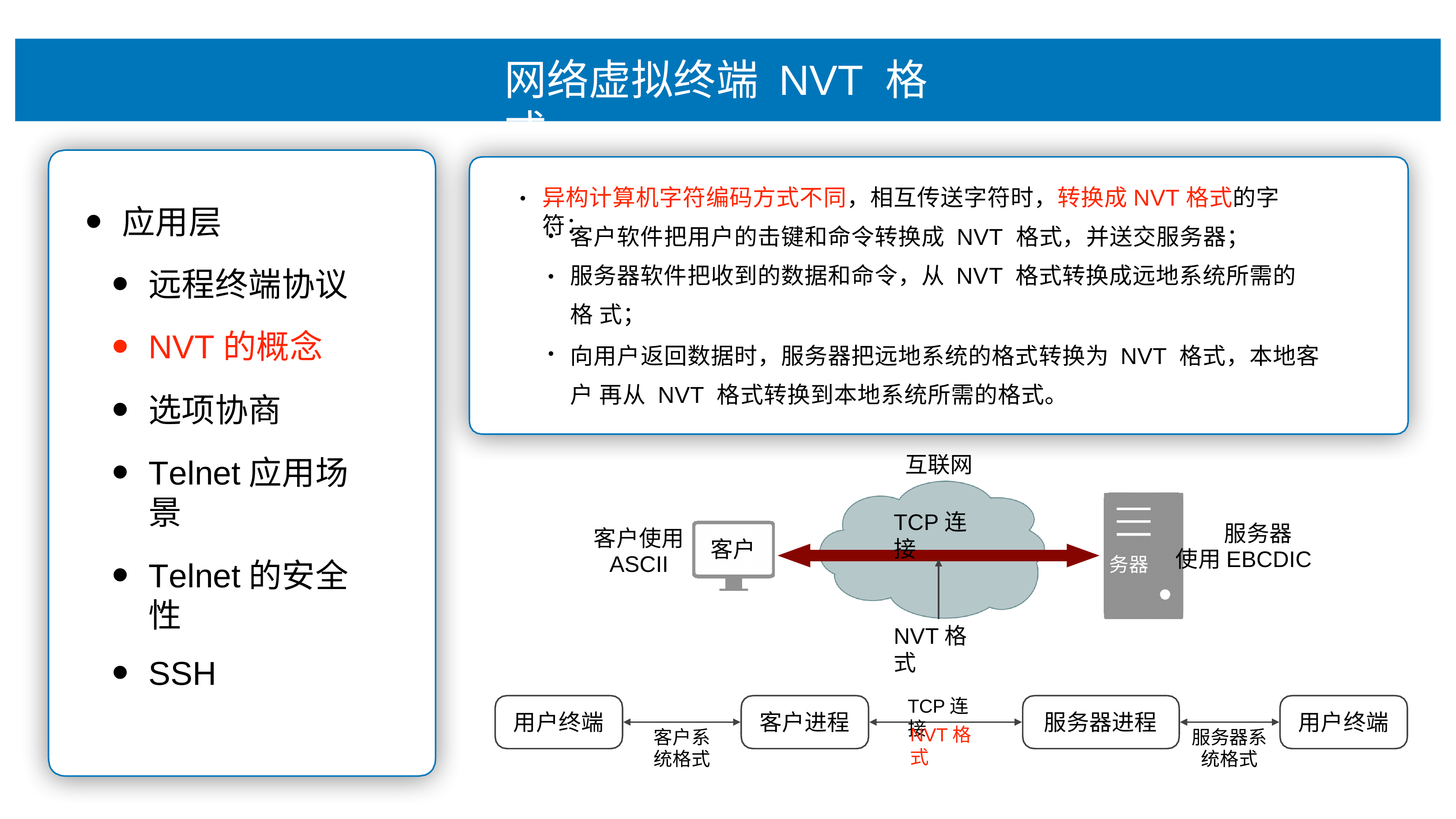

# ⽹络虚拟终端 NVT 格式

异构计算机字符编码⽅式不同，相互传送字符时，转换成NVT格式的字符：
•
应⽤层
远程终端协议
NVT的概念
选项协商
Telnet应⽤场景
Telnet的安全性
SSH
客户软件把⽤户的击键和命令转换成 NVT 格式，并送交服务器；
服务器软件把收到的数据和命令，从 NVT 格式转换成远地系统所需的格 式；
向⽤户返回数据时，服务器把远地系统的格式转换为 NVT 格式，本地客户 再从 NVT 格式转换到本地系统所需的格式。
•
•
互联⽹

TCP连接

服务器 服务器	使⽤EBCDIC
客户使⽤
ASCII
客户

NVT格式
TCP连接

⽤户终端
客户进程
服务器进程
⽤户终端

NVT格式

客户系 统格式
服务器系 统格式